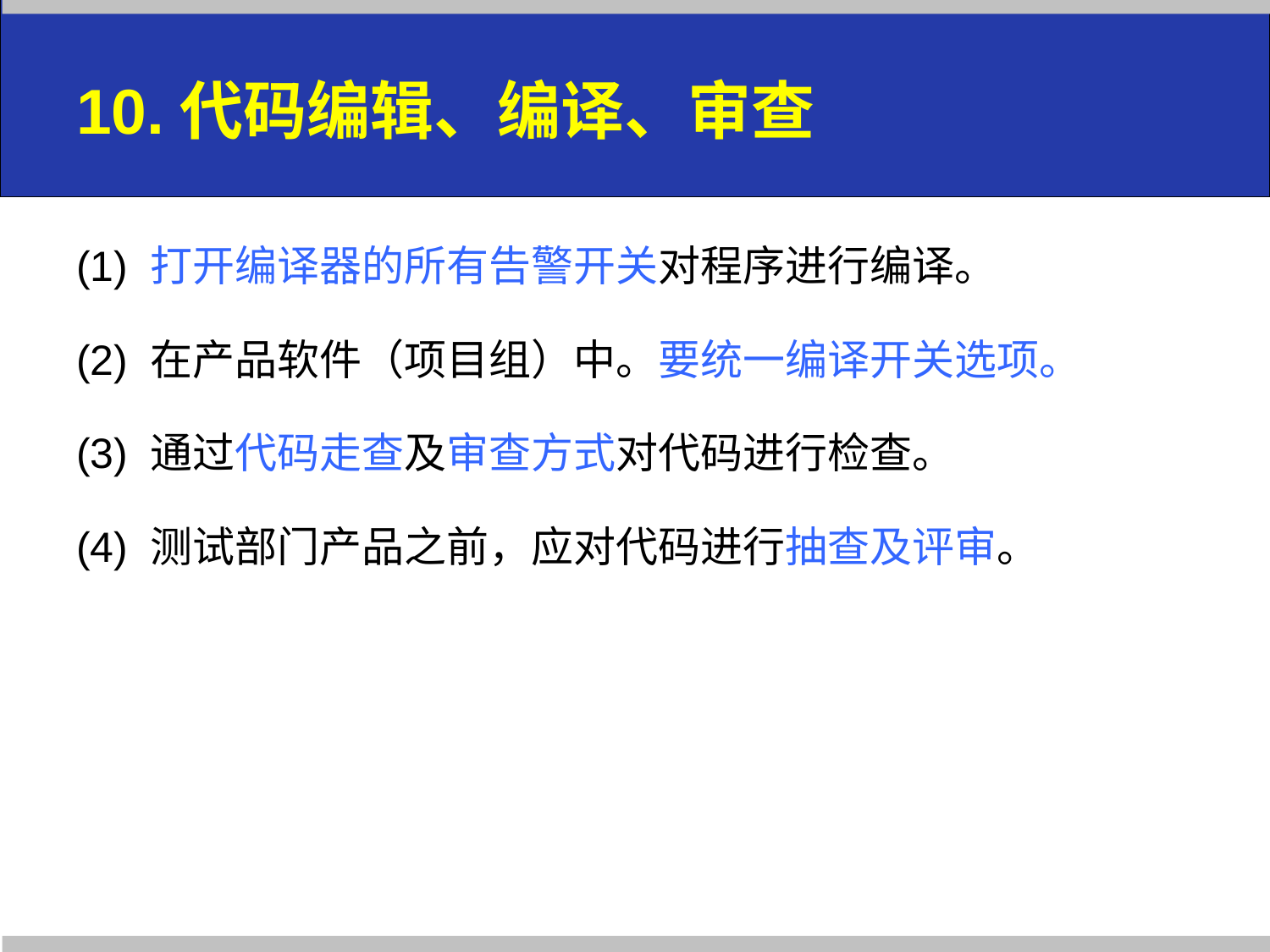

# 10.代码编辑、编译、审查
(1) 打开编译器的所有告警开关对程序进行编译。
(2) 在产品软件（项目组）中。要统一编译开关选项。
(3) 通过代码走查及审查方式对代码进行检查。
(4) 测试部门产品之前，应对代码进行抽查及评审。
704